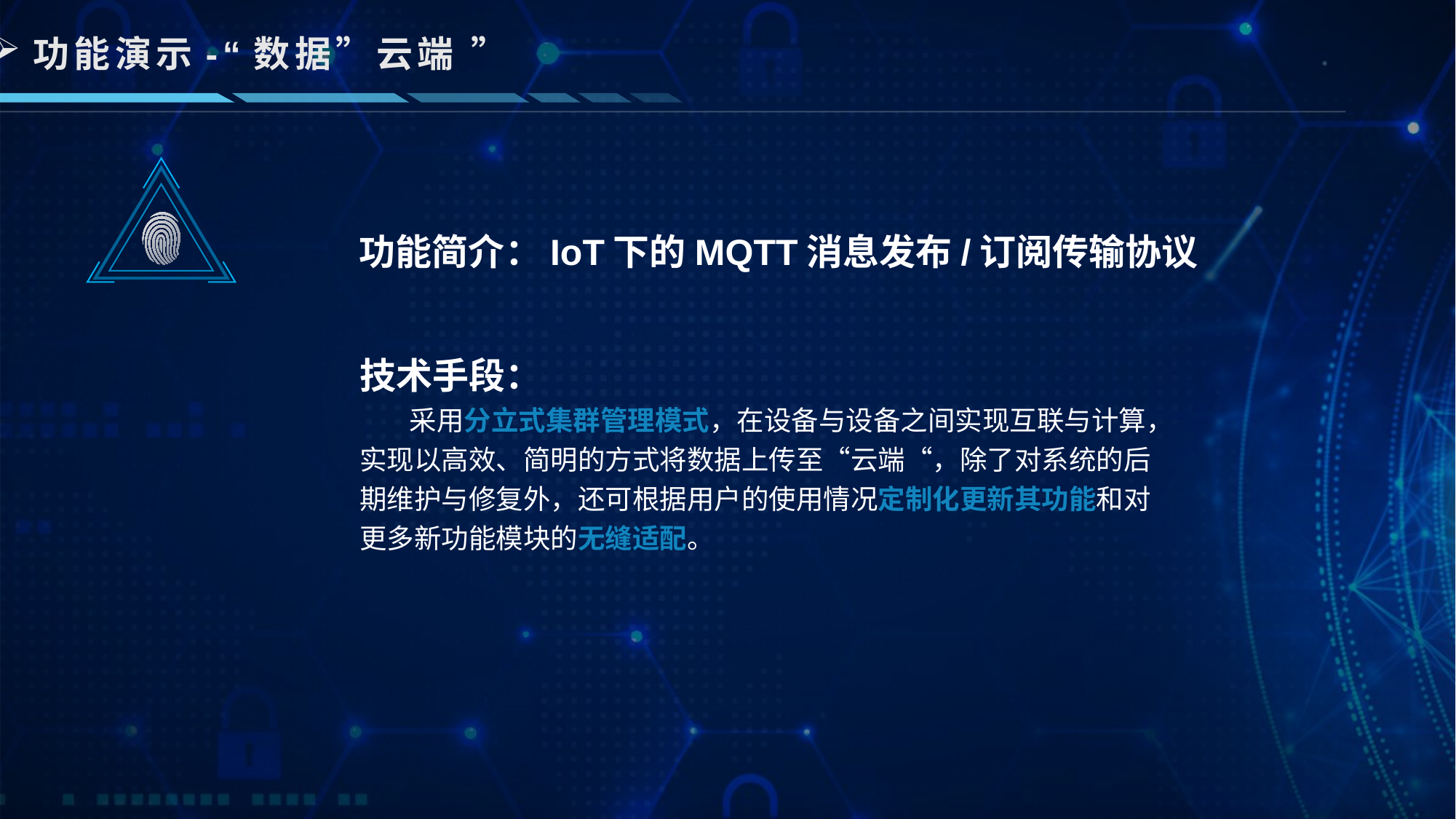

功能演示-“数据”云端 ”

功能简介：IoT下的MQTT消息发布/订阅传输协议
技术手段：
       采用分立式集群管理模式，在设备与设备之间实现互联与计算，实现以高效、简明的方式将数据上传至“云端“，除了对系统的后期维护与修复外，还可根据用户的使用情况定制化更新其功能和对更多新功能模块的无缝适配。